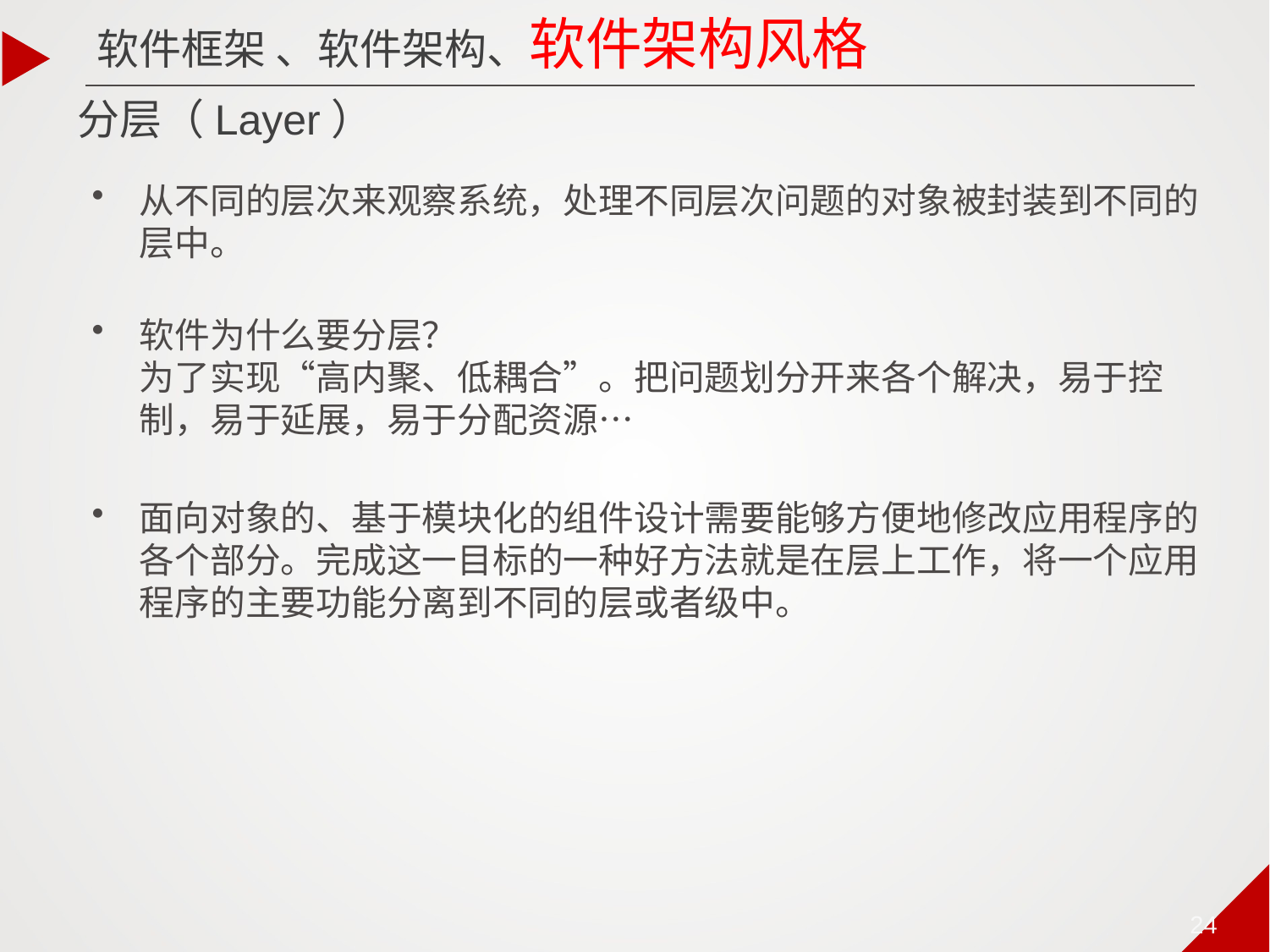

软件框架 、软件架构、软件架构风格

# 分层（Layer）
从不同的层次来观察系统，处理不同层次问题的对象被封装到不同的层中。
软件为什么要分层？
为了实现“高内聚、低耦合”。把问题划分开来各个解决，易于控制，易于延展，易于分配资源…

面向对象的、基于模块化的组件设计需要能够方便地修改应用程序的各个部分。完成这一目标的一种好方法就是在层上工作，将一个应用程序的主要功能分离到不同的层或者级中。